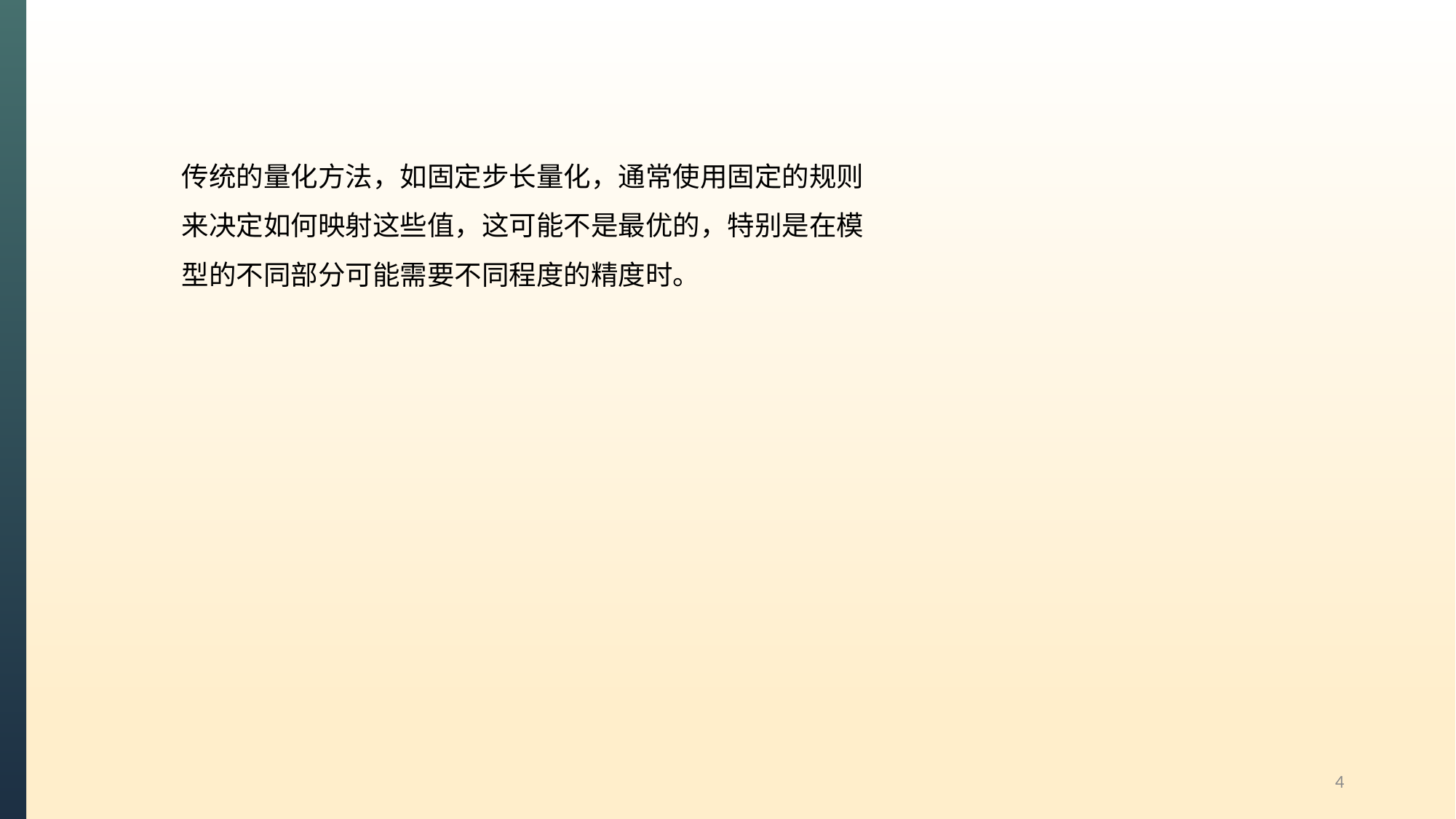

传统的量化方法，如固定步长量化，通常使用固定的规则来决定如何映射这些值，这可能不是最优的，特别是在模型的不同部分可能需要不同程度的精度时。

4